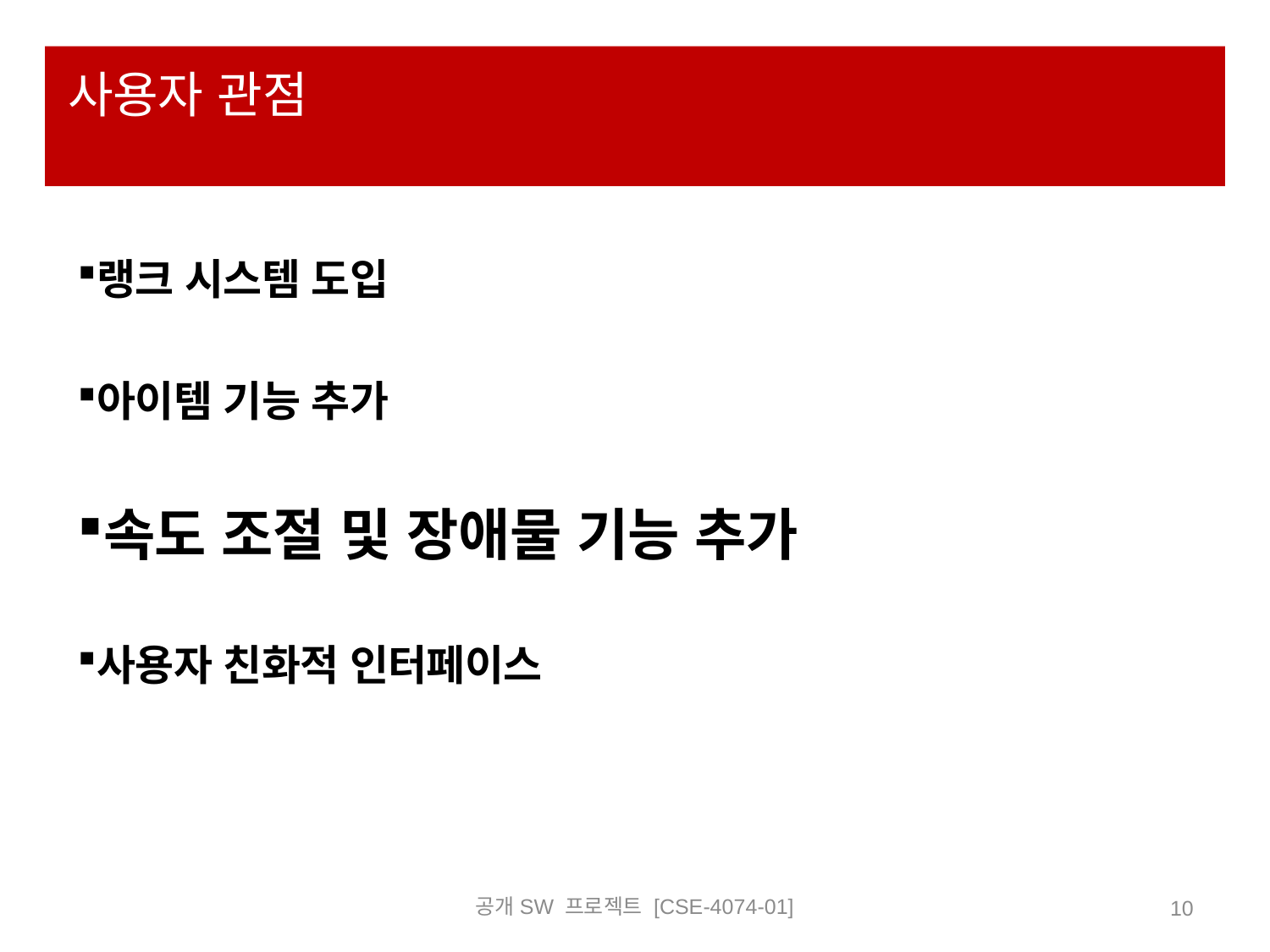

# 사용자 관점
랭크 시스템 도입

아이템 기능 추가

속도 조절 및 장애물 기능 추가

사용자 친화적 인터페이스

공개SW 프로젝트 [CSE-4074-01]
10